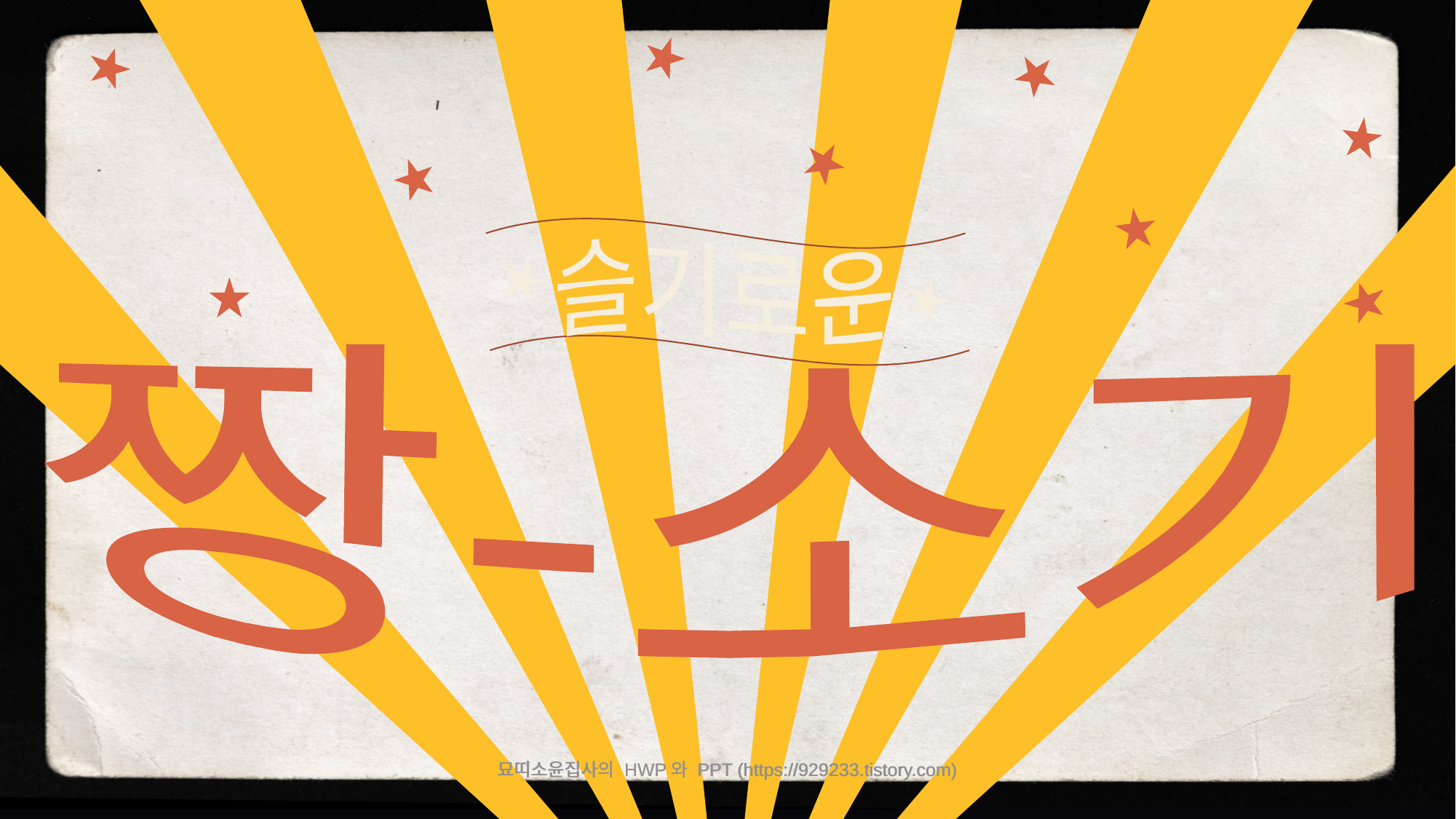

슬기로운

짱-소기
묘띠소윤집사의 HWP와 PPT (https://929233.tistory.com)
묘띠소윤집사의 HWP와 PPT (https://929233.tistory.com)